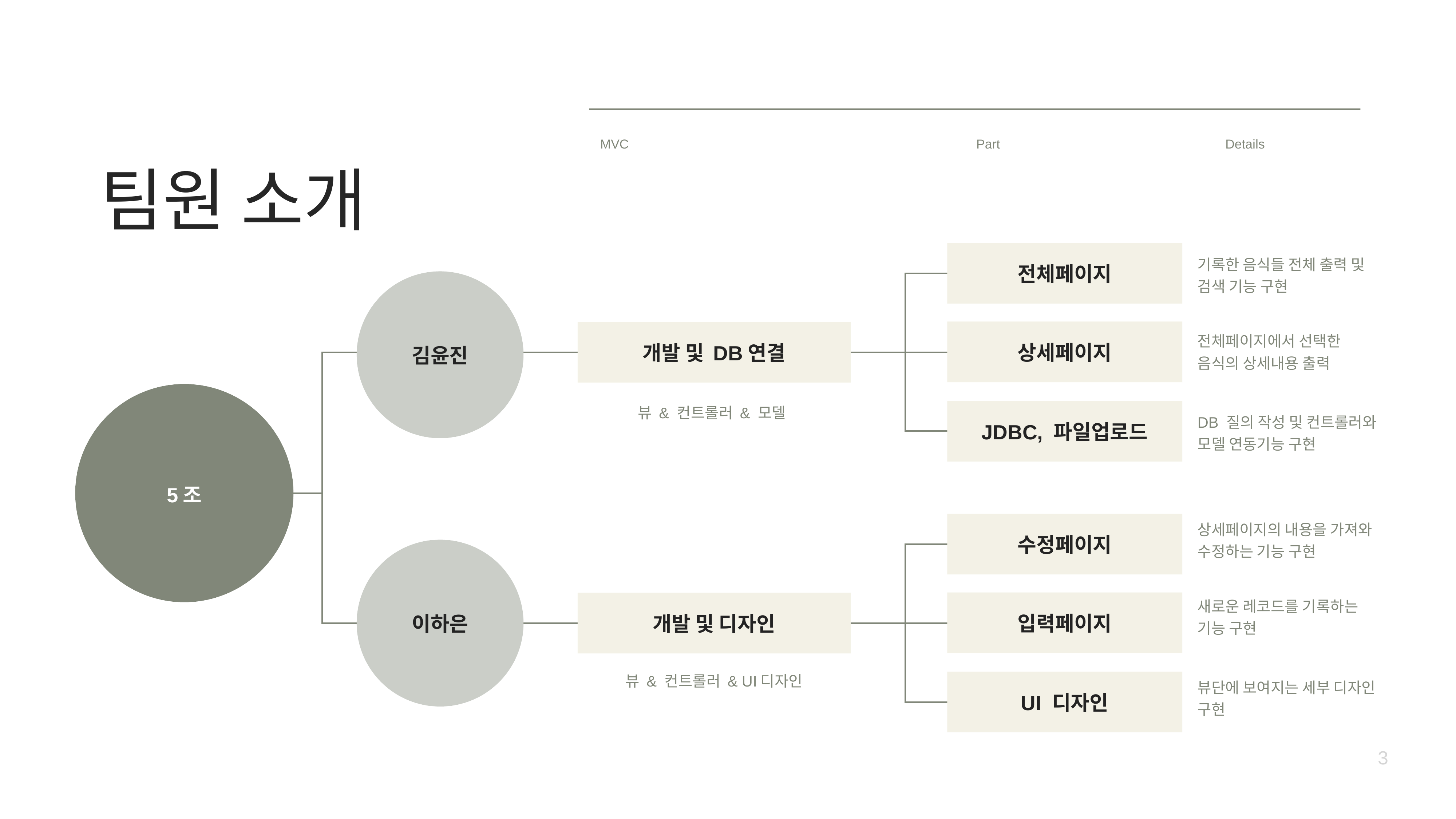

MVC
Part
Details
# 팀원 소개

전체페이지
기록한 음식들 전체 출력 및
검색 기능 구현

김윤진

상세페이지

개발 및 DB연결
전체페이지에서 선택한
음식의 상세내용 출력

5조
뷰 & 컨트롤러 & 모델

JDBC, 파일업로드
DB 질의 작성 및 컨트롤러와
모델 연동기능 구현
상세페이지의 내용을 가져와
수정하는 기능 구현

수정페이지

이하은

새로운 레코드를 기록하는
기능 구현

입력페이지

개발 및 디자인

뷰 & 컨트롤러 & UI디자인
뷰단에 보여지는 세부 디자인
구현

UI 디자인
3